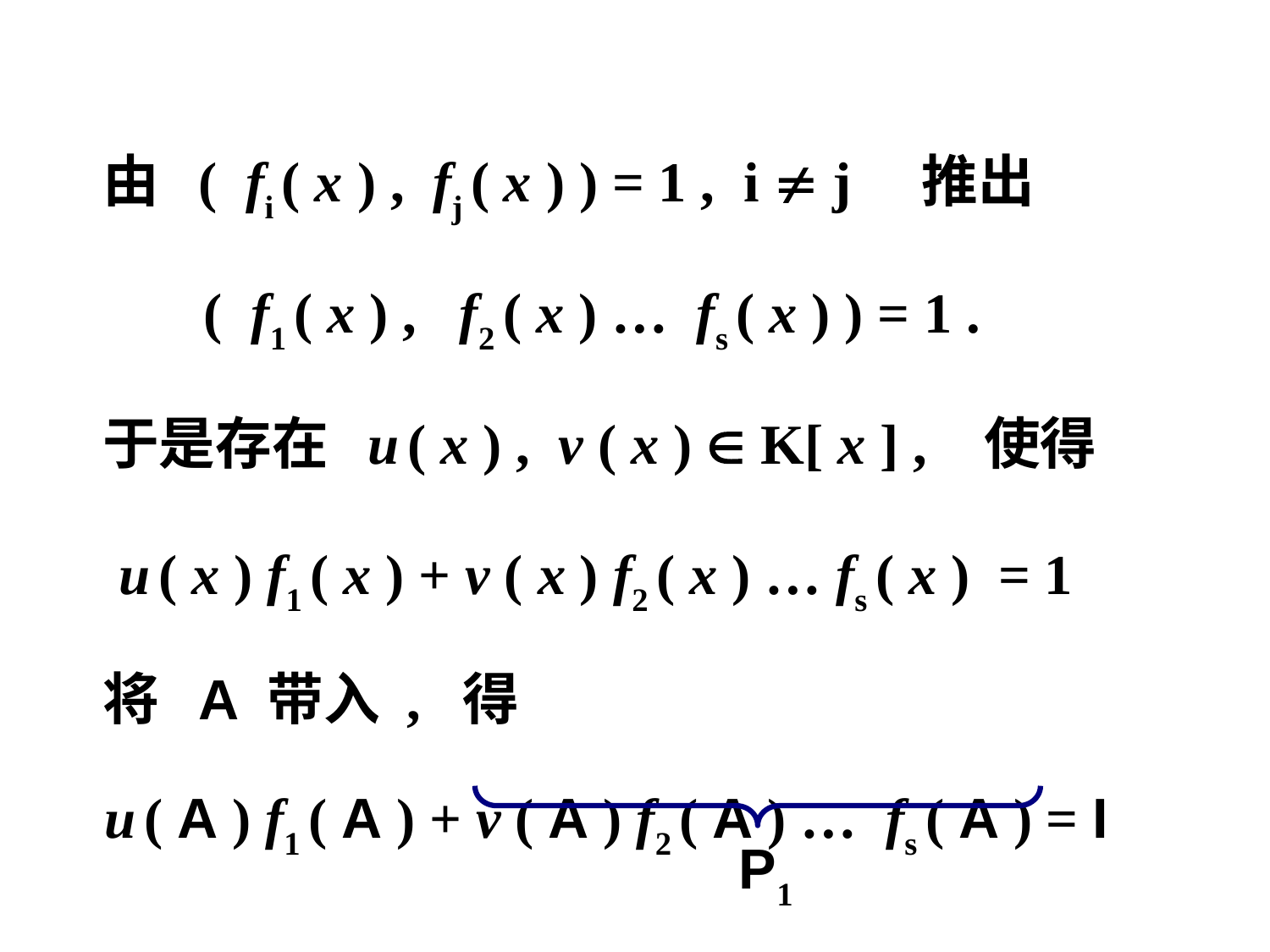

由  (  fi ( x ) ,  fj ( x ) ) = 1 ,  i ≠ j    推出
         (  f1 ( x ) ,   f2 ( x ) …  fs ( x ) ) = 1 .
 于是存在  u ( x ) ,  v ( x ) ∈ K[ x ] ,   使得
   u ( x ) f1 ( x ) + v ( x ) f2 ( x ) … fs ( x )  = 1
 将  A 带入 ,  得
  u ( A ) f1 ( A ) + v ( A ) f2 ( A ) …  fs ( A ) = I

P1